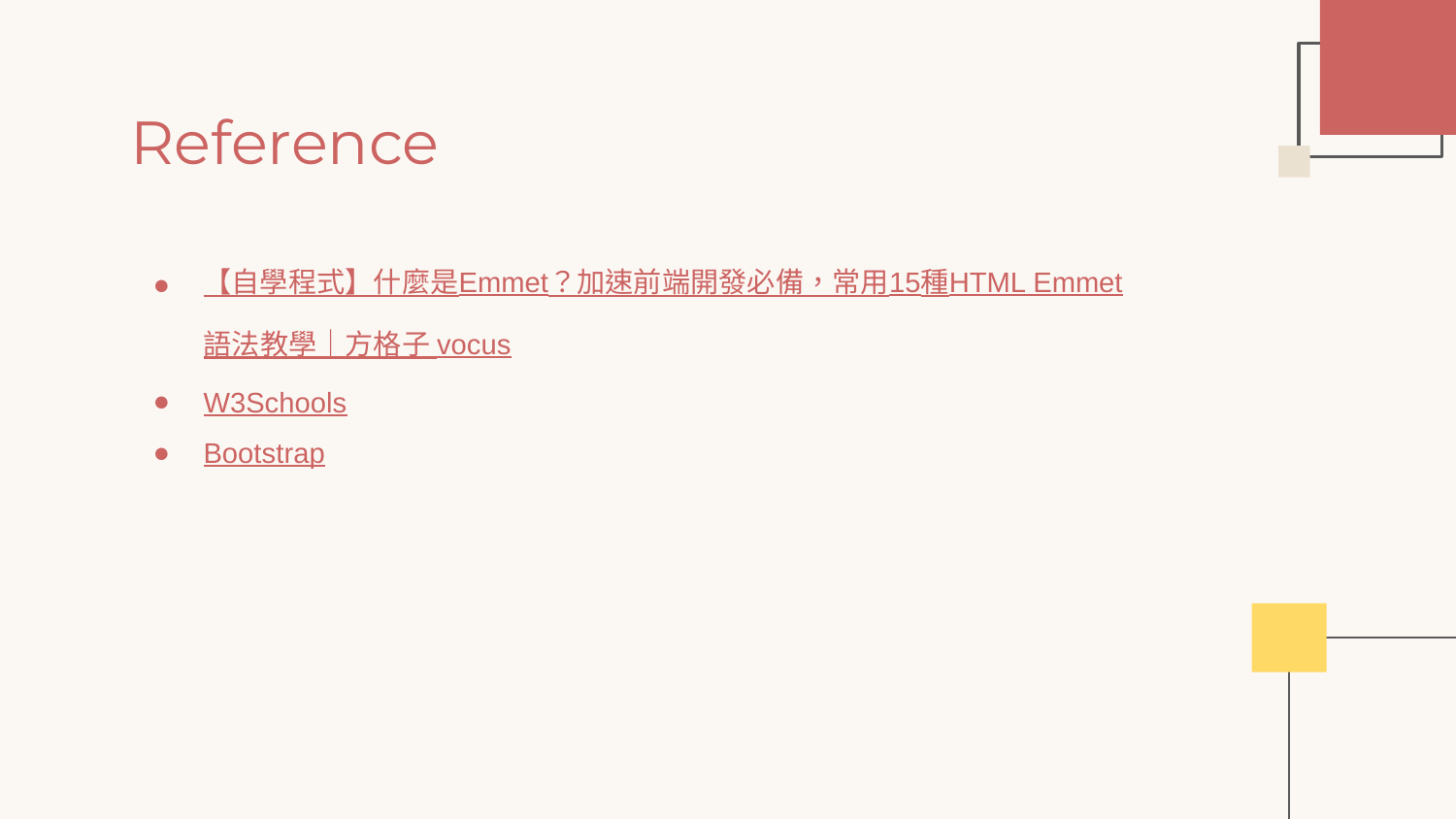

# Reference
【自學程式】什麼是Emmet？加速前端開發必備，常用15種HTML Emmet語法教學｜方格子 vocus
W3Schools
Bootstrap